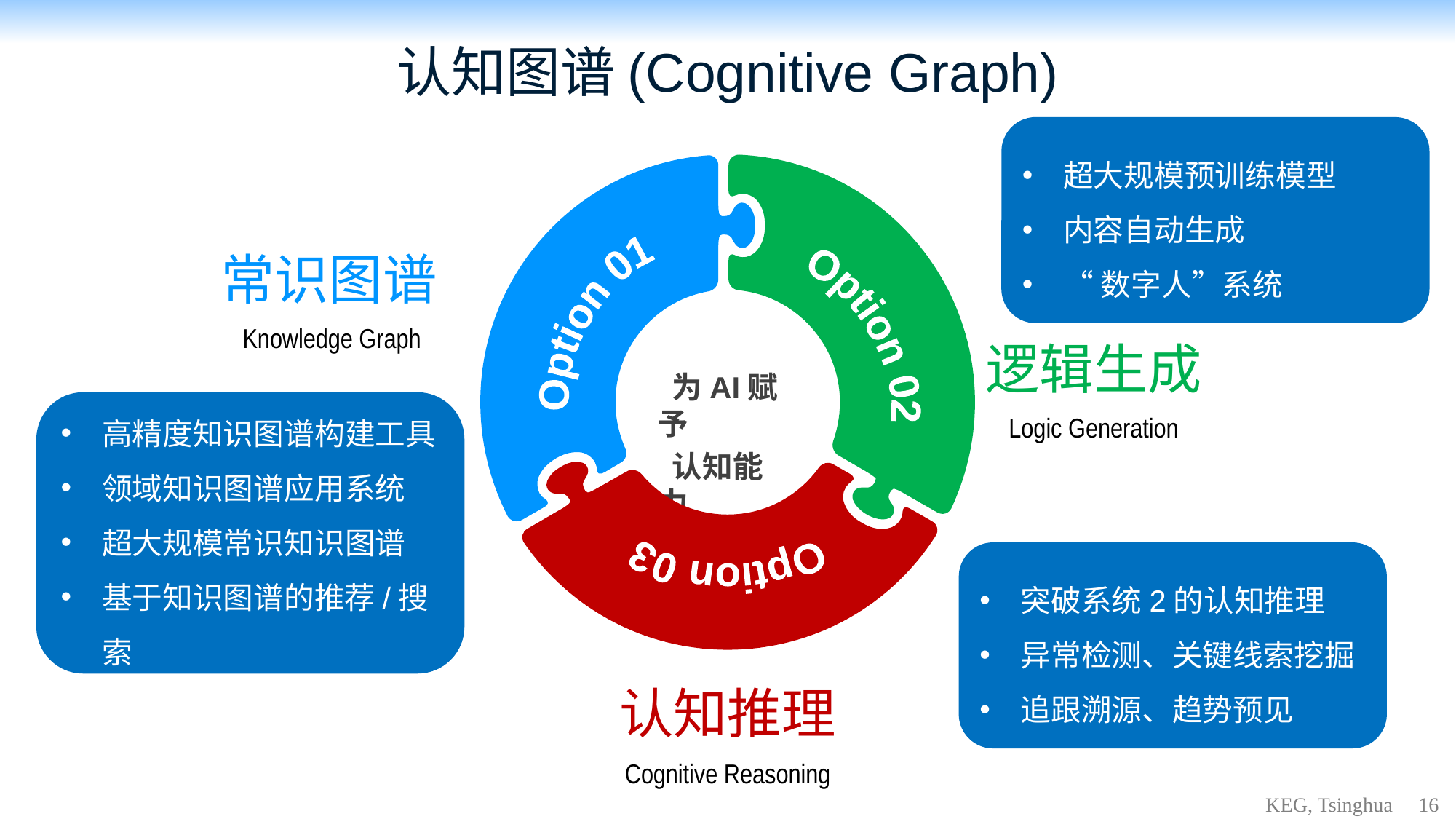

# 认知图谱(Cognitive Graph)
超大规模预训练模型
内容自动生成
“数字人”系统

Option 02

Option 01
常识图谱
Knowledge Graph
逻辑生成
 为AI赋予
 认知能力
高精度知识图谱构建工具
领域知识图谱应用系统
超大规模常识知识图谱
基于知识图谱的推荐/搜索
Logic Generation
Option 03

突破系统2的认知推理
异常检测、关键线索挖掘
追跟溯源、趋势预见
认知推理
Cognitive Reasoning